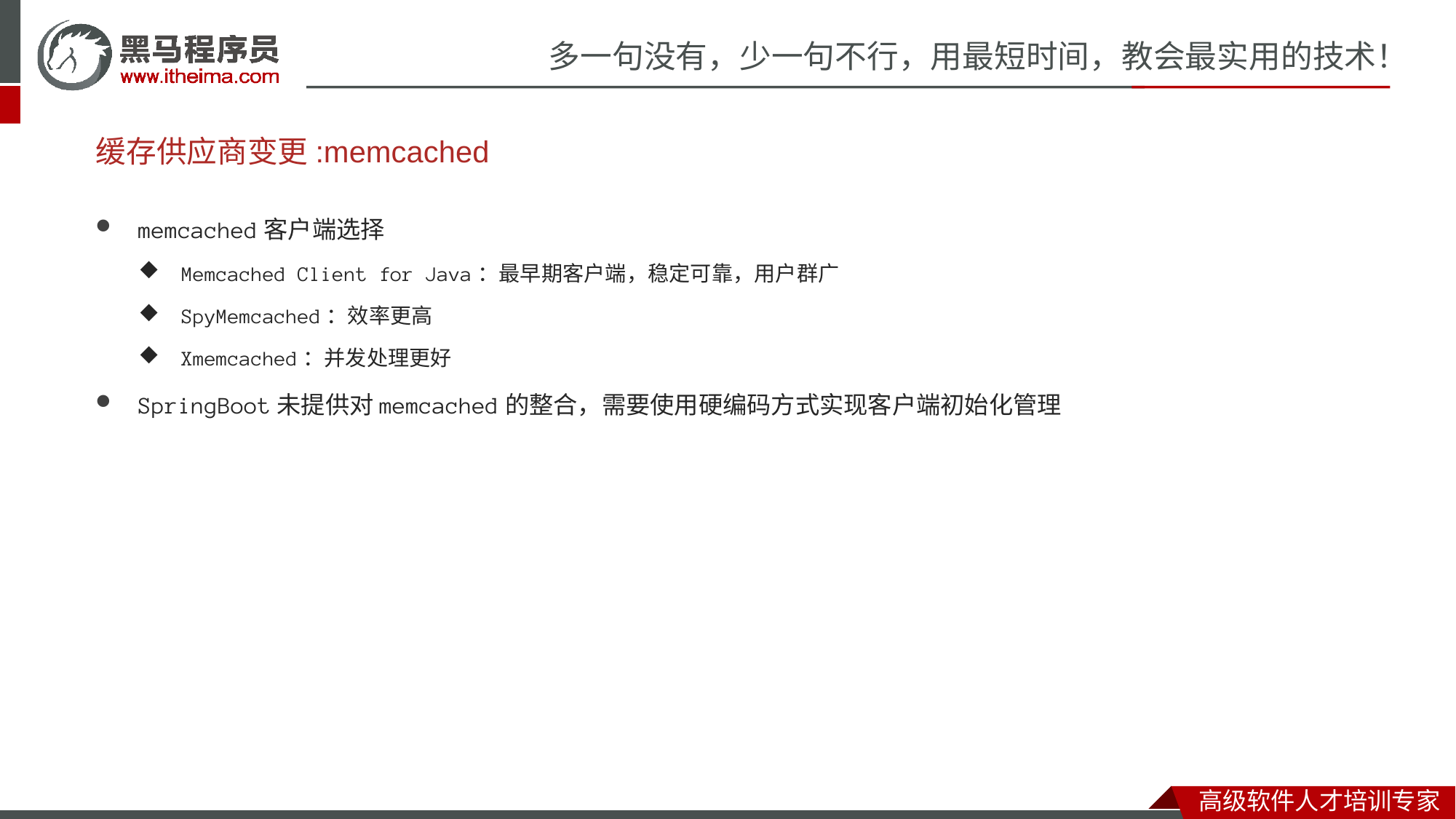

# 缓存供应商变更:memcached
memcached客户端选择
Memcached Client for Java：最早期客户端，稳定可靠，用户群广
SpyMemcached：效率更高
Xmemcached：并发处理更好
SpringBoot未提供对memcached的整合，需要使用硬编码方式实现客户端初始化管理